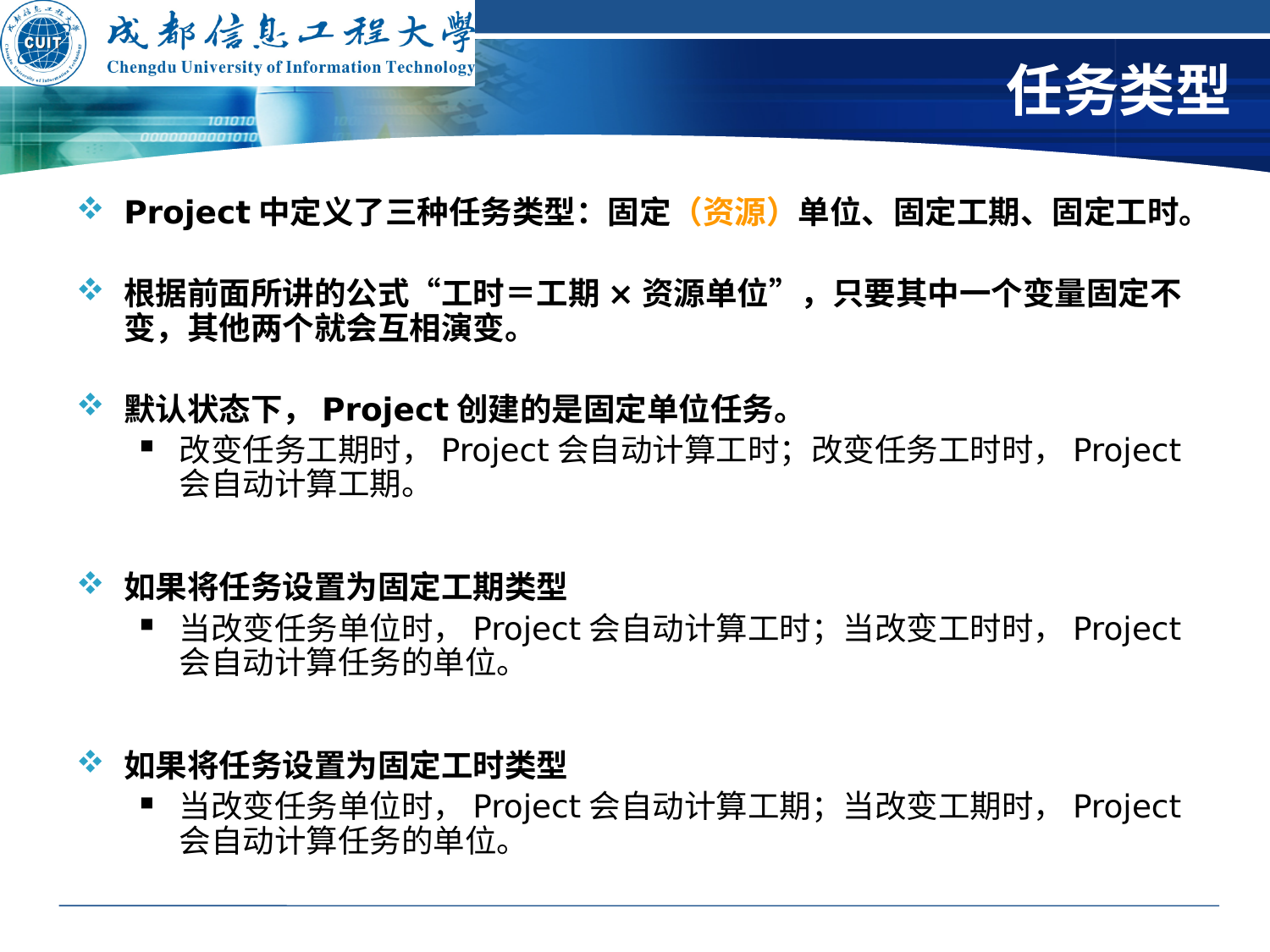

# 任务类型
Project中定义了三种任务类型：固定（资源）单位、固定工期、固定工时。

根据前面所讲的公式“工时＝工期×资源单位”，只要其中一个变量固定不变，其他两个就会互相演变。

默认状态下，Project创建的是固定单位任务。
改变任务工期时，Project会自动计算工时；改变任务工时时，Project会自动计算工期。

如果将任务设置为固定工期类型
当改变任务单位时，Project会自动计算工时；当改变工时时，Project会自动计算任务的单位。

如果将任务设置为固定工时类型
当改变任务单位时，Project会自动计算工期；当改变工期时，Project会自动计算任务的单位。